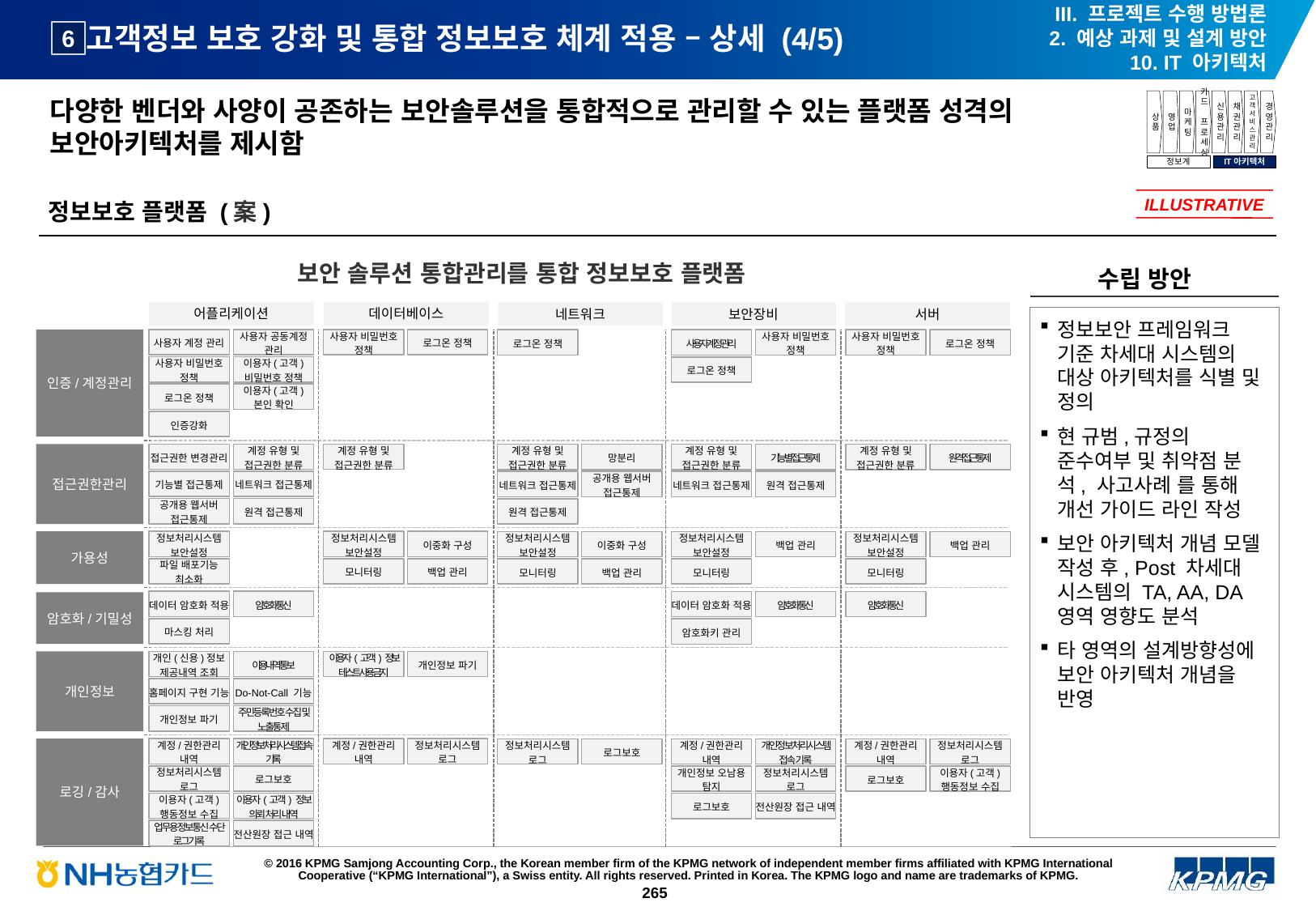

III. 프로젝트 수행 방법론
2. 예상 과제 및 설계 방안
10. IT 아키텍처
# 고객정보 보호 강화 및 통합 정보보호 체계 적용 – 상세 (4/5)
6
다양한 벤더와 사양이 공존하는 보안솔루션을 통합적으로 관리할 수 있는 플랫폼 성격의 보안아키텍처를 제시함

상품
영업
마케팅
카드
프로세싱
신용관리
채권관리
고객서비스관리
경영관리
정보계
IT아키텍처
정보보호 플랫폼 (案)
ILLUSTRATIVE
보안 솔루션 통합관리를 통합 정보보호 플랫폼
어플리케이션
데이터베이스
네트워크
보안장비
서버
사용자 계정 관리
사용자 공동계정 관리
사용자 비밀번호 정책
로그온 정책
인증/계정관리
로그온 정책
사용자 계정 관리
사용자 비밀번호 정책
사용자 비밀번호 정책
로그온 정책

사용자 비밀번호 정책
이용자(고객) 비밀번호 정책
로그온 정책
로그온 정책
이용자(고객) 본인 확인
인증강화
접근권한관리
접근권한 변경관리
계정 유형 및 접근권한 분류
계정 유형 및 접근권한 분류
계정 유형 및 접근권한 분류
망분리
계정 유형 및 접근권한 분류
기능별 접근통제
계정 유형 및 접근권한 분류
원격 접근통제
기능별 접근통제
네트워크 접근통제
네트워크 접근통제
공개용 웹서버 접근통제
네트워크 접근통제
원격 접근통제
공개용 웹서버 접근통제
원격 접근통제
원격 접근통제
정보처리시스템 보안설정
정보처리시스템 보안설정
이중화 구성
가용성
정보처리시스템 보안설정
이중화 구성
정보처리시스템 보안설정
백업 관리
정보처리시스템 보안설정
백업 관리
파일 배포기능 최소화
모니터링
백업 관리
모니터링
백업 관리
모니터링
모니터링
데이터 암호화 적용
암호화 통신
데이터 암호화 적용
암호화 통신
암호화 통신
암호화/기밀성
마스킹 처리
암호화키 관리
개인정보
개인(신용)정보 제공내역 조회
이용내역 통보
이용자(고객) 정보 테스트 사용 금지
개인정보 파기
홈페이지 구현 기능
Do-Not-Call 기능
개인정보 파기
주민등록번호 수집 및 노출통제
로깅/감사
계정/권한관리 내역
개인정보처리시스템 접속 기록
계정/권한관리 내역
정보처리시스템 로그
정보처리시스템 로그
로그보호
계정/권한관리 내역
개인정보처리시스템 접속 기록
계정/권한관리 내역
정보처리시스템 로그
정보처리시스템 로그
로그보호
개인정보 오남용 탐지
정보처리시스템 로그
로그보호
이용자(고객) 행동정보 수집
이용자(고객) 행동정보 수집
이용자(고객) 정보 의뢰 처리 내역
로그보호
전산원장 접근 내역
업무용정보통신 수단 로그기록
전산원장 접근 내역
수립 방안
정보보안 프레임워크 기준 차세대 시스템의 대상 아키텍처를 식별 및 정의
현 규범,규정의 준수여부 및 취약점 분석, 사고사례 를 통해 개선 가이드 라인 작성
보안 아키텍처 개념 모델 작성 후, Post 차세대 시스템의 TA, AA, DA 영역 영향도 분석
타 영역의 설계방향성에 보안 아키텍처 개념을 반영